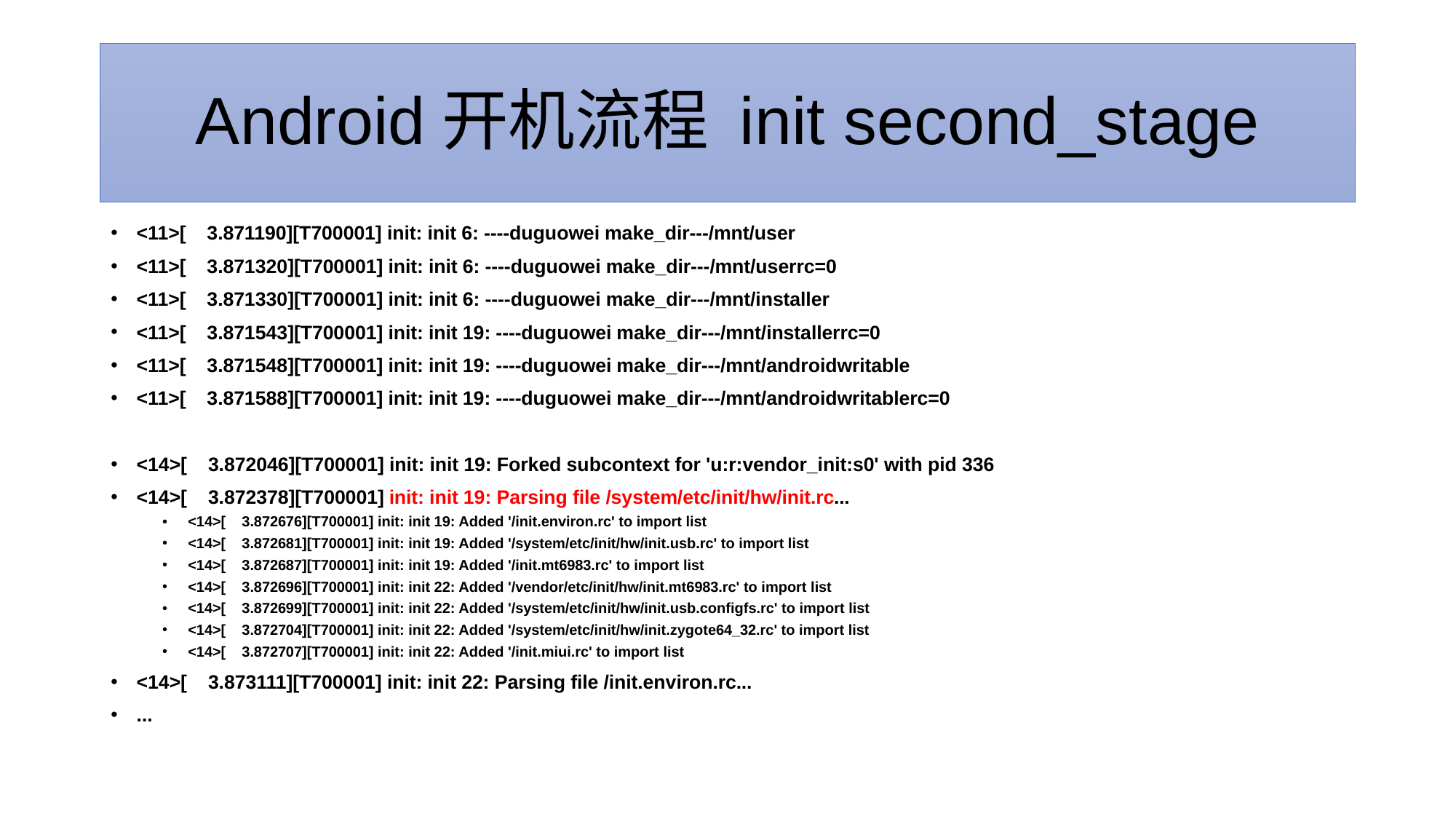

# Android开机流程 init second_stage
<11>[    3.871190][T700001] init: init 6: ----duguowei make_dir---/mnt/user
<11>[    3.871320][T700001] init: init 6: ----duguowei make_dir---/mnt/userrc=0
<11>[    3.871330][T700001] init: init 6: ----duguowei make_dir---/mnt/installer
<11>[    3.871543][T700001] init: init 19: ----duguowei make_dir---/mnt/installerrc=0
<11>[    3.871548][T700001] init: init 19: ----duguowei make_dir---/mnt/androidwritable
<11>[    3.871588][T700001] init: init 19: ----duguowei make_dir---/mnt/androidwritablerc=0

<14>[    3.872046][T700001] init: init 19: Forked subcontext for 'u:r:vendor_init:s0' with pid 336
<14>[    3.872378][T700001] init: init 19: Parsing file /system/etc/init/hw/init.rc...
<14>[    3.872676][T700001] init: init 19: Added '/init.environ.rc' to import list
<14>[    3.872681][T700001] init: init 19: Added '/system/etc/init/hw/init.usb.rc' to import list
<14>[    3.872687][T700001] init: init 19: Added '/init.mt6983.rc' to import list
<14>[    3.872696][T700001] init: init 22: Added '/vendor/etc/init/hw/init.mt6983.rc' to import list
<14>[    3.872699][T700001] init: init 22: Added '/system/etc/init/hw/init.usb.configfs.rc' to import list
<14>[    3.872704][T700001] init: init 22: Added '/system/etc/init/hw/init.zygote64_32.rc' to import list
<14>[    3.872707][T700001] init: init 22: Added '/init.miui.rc' to import list
<14>[    3.873111][T700001] init: init 22: Parsing file /init.environ.rc...
...